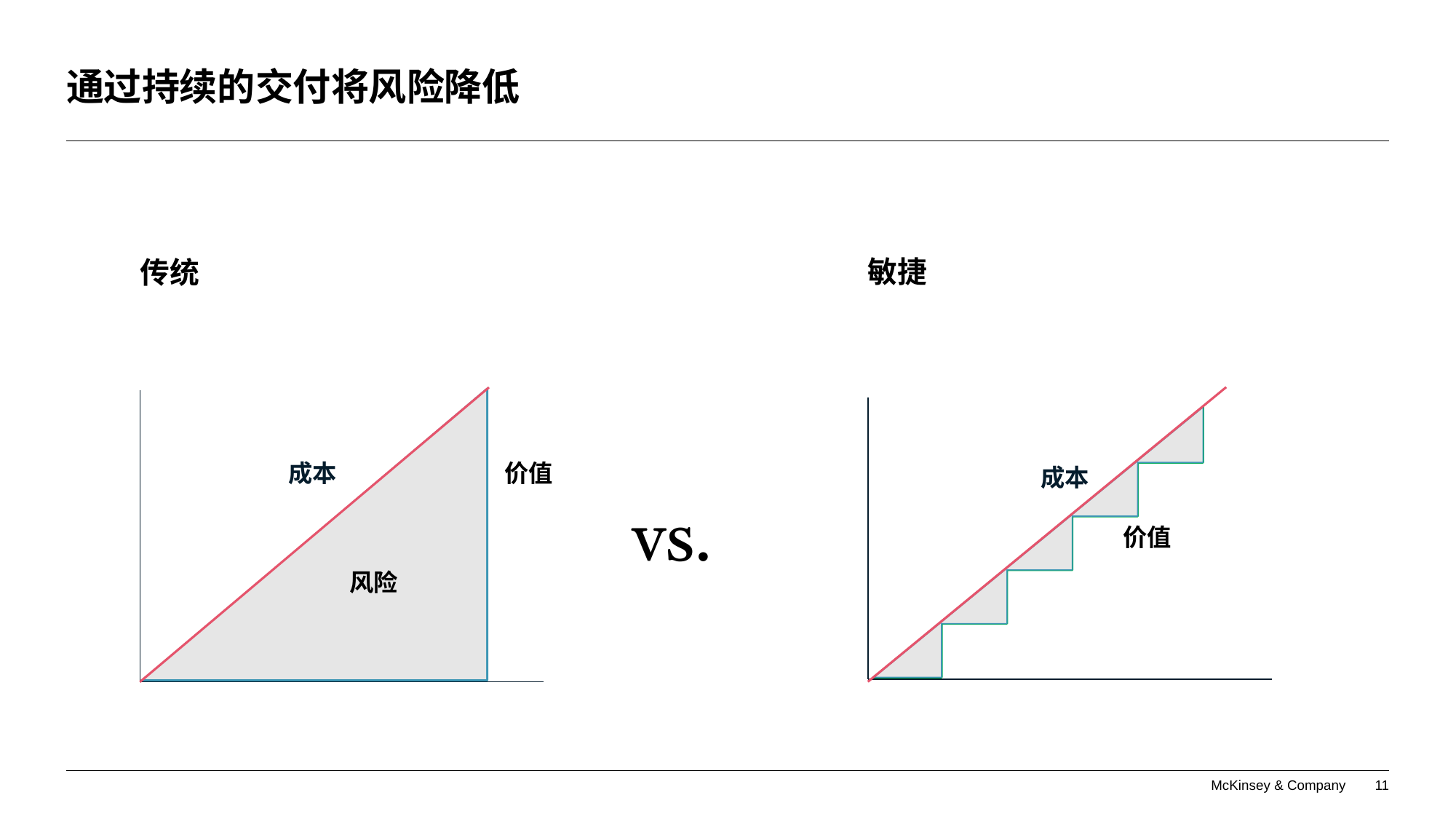

# 通过持续的交付将风险降低

敏捷
传统

成本
价值

成本
价值
风险
vs.